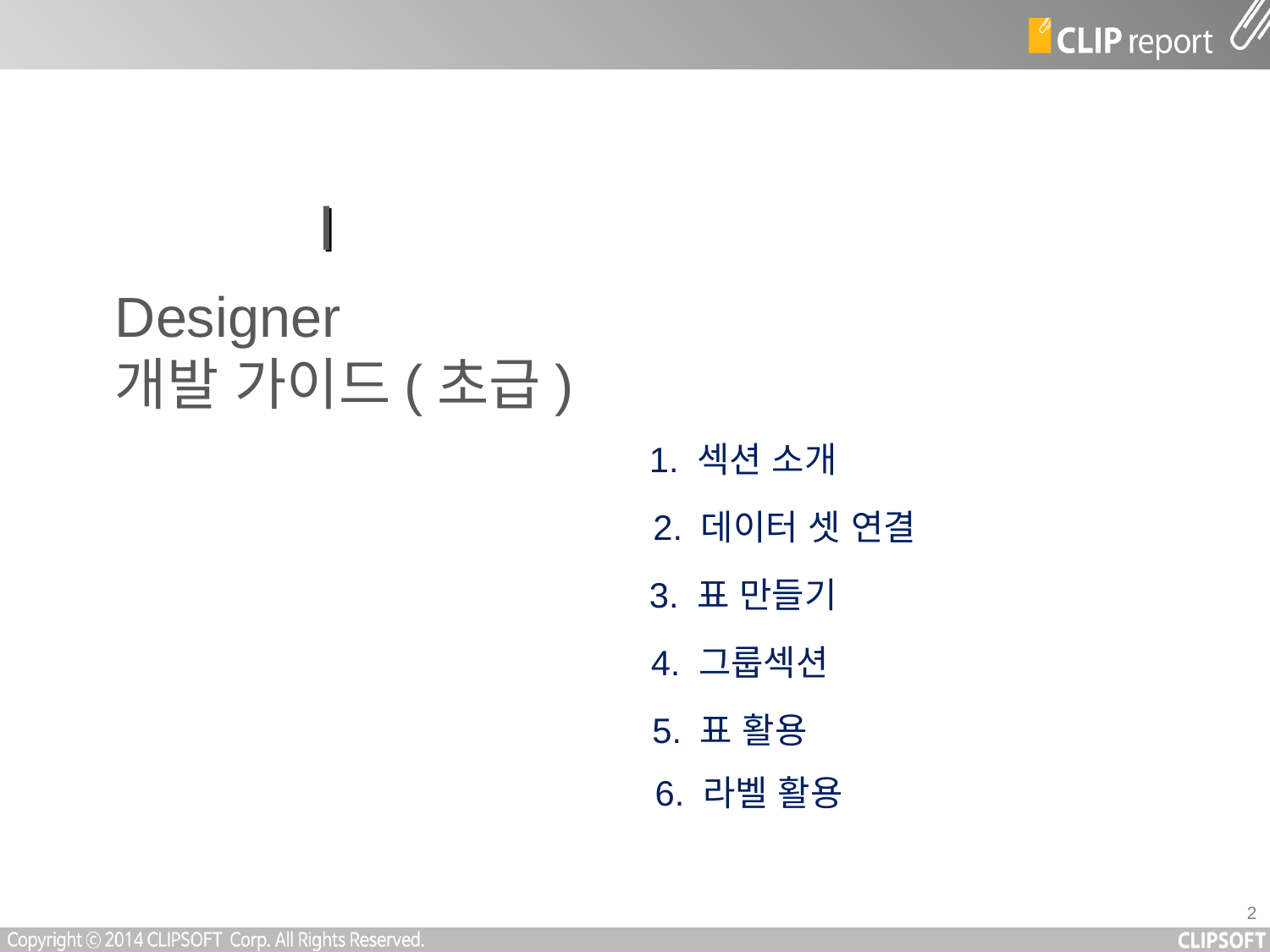

I
Designer
개발 가이드(초급)
1. 섹션 소개
2. 데이터 셋 연결
3. 표 만들기
4. 그룹섹션
5. 표 활용
6. 라벨 활용